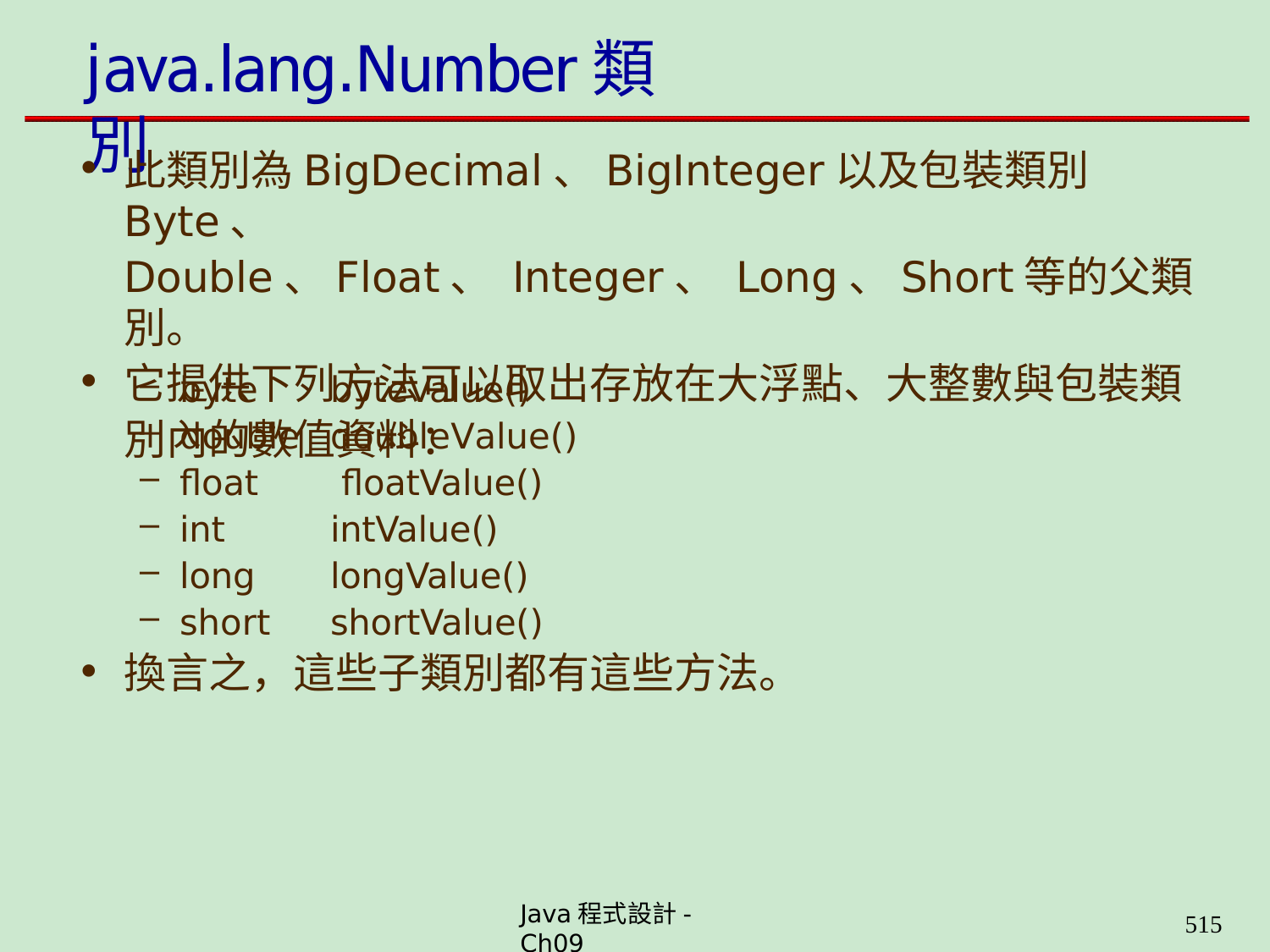

# java.lang.Number類別
此類別為BigDecimal、BigInteger以及包裝類別Byte、
Double、Float、 Integer、 Long、Short等的父類別。
它提供下列方法可以取出存放在大浮點、大整數與包裝類 別內的數值資料：
byte
double
float
int
long
short
byteValue()  doubleValue()  floatValue()  intValue()  longValue()  shortValue()
換言之，這些子類別都有這些方法。
Java程式設計-Ch09
515